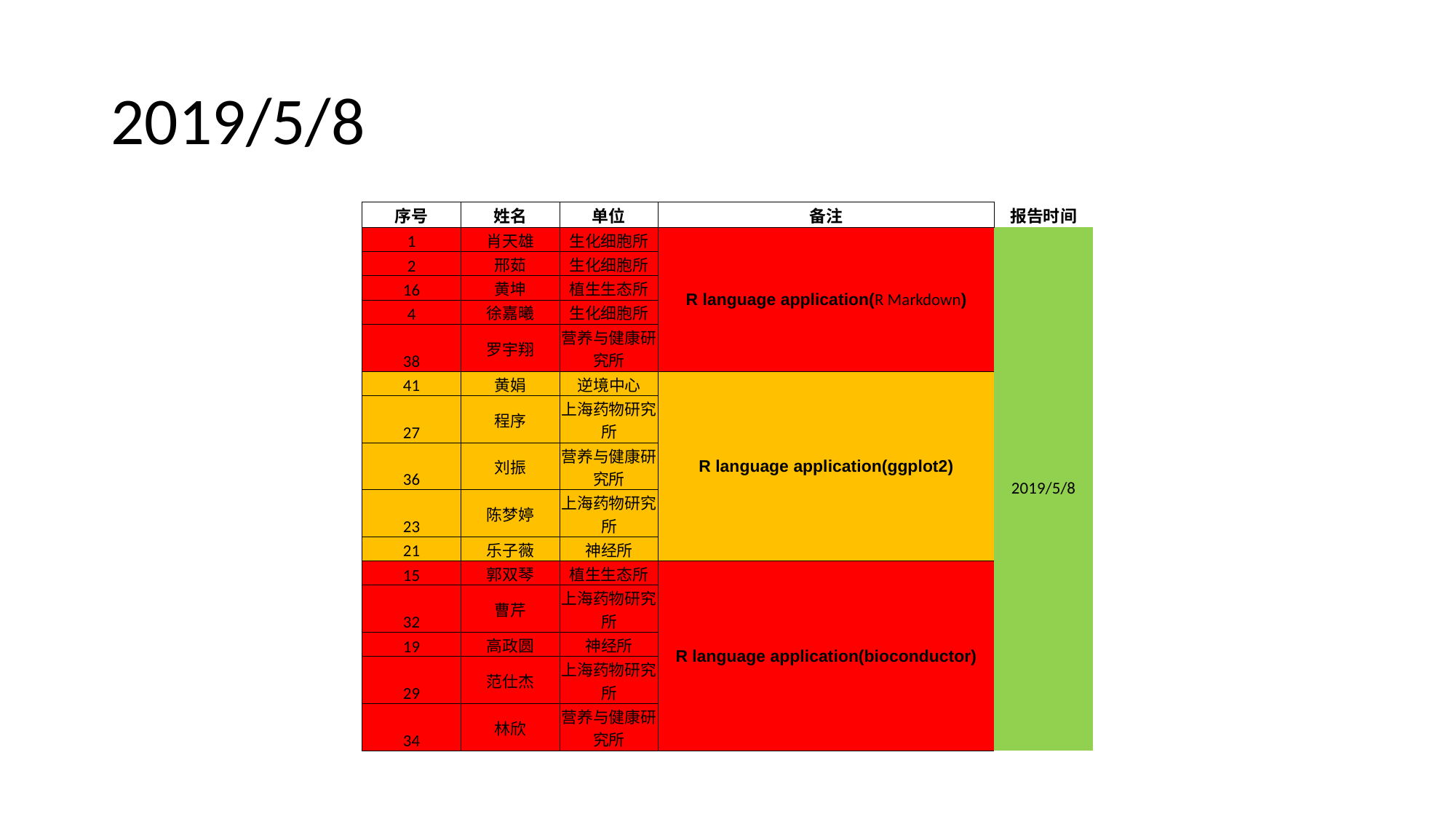

# 2019/5/8
| 序号 | 姓名 | 单位 | 备注 | 报告时间 |
| --- | --- | --- | --- | --- |
| 1 | 肖天雄 | 生化细胞所 | R language application(R Markdown) | 2019/5/8 |
| 2 | 邢茹 | 生化细胞所 |  |  |
| 16 | 黄坤 | 植生生态所 |  |  |
| 4 | 徐嘉曦 | 生化细胞所 |  |  |
| 38 | 罗宇翔 | 营养与健康研究所 |  |  |
| 41 | 黄娟 | 逆境中心 | R language application(ggplot2) |  |
| 27 | 程序 | 上海药物研究所 |  |  |
| 36 | 刘振 | 营养与健康研究所 |  |  |
| 23 | 陈梦婷 | 上海药物研究所 |  |  |
| 21 | 乐子薇 | 神经所 |  |  |
| 15 | 郭双琴 | 植生生态所 | R language application(bioconductor) |  |
| 32 | 曹芹 | 上海药物研究所 |  |  |
| 19 | 高政圆 | 神经所 |  |  |
| 29 | 范仕杰 | 上海药物研究所 |  |  |
| 34 | 林欣 | 营养与健康研究所 |  |  |